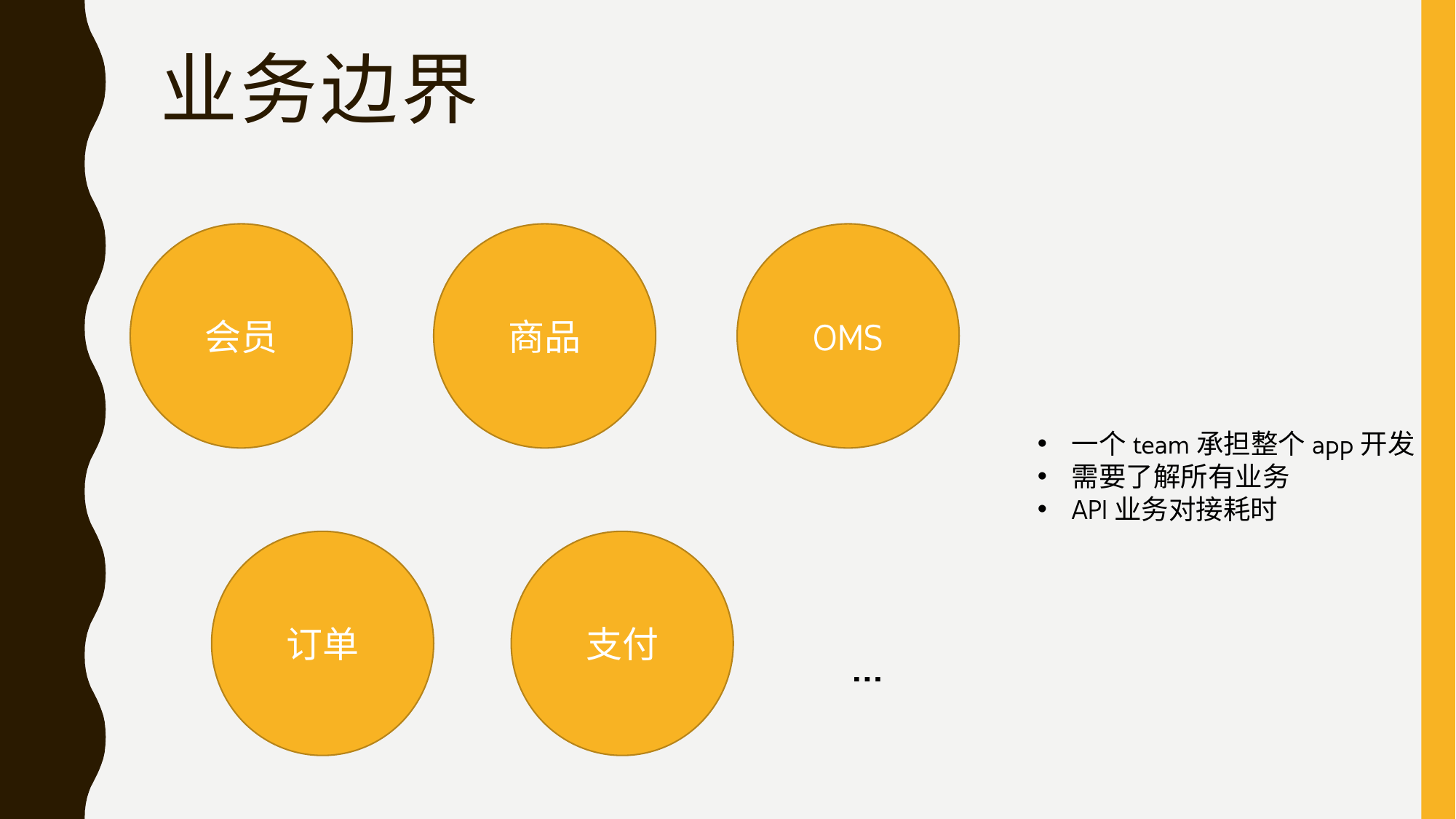

# 业务边界
会员
商品
OMS
一个team承担整个app开发
需要了解所有业务
API业务对接耗时
订单
支付
…